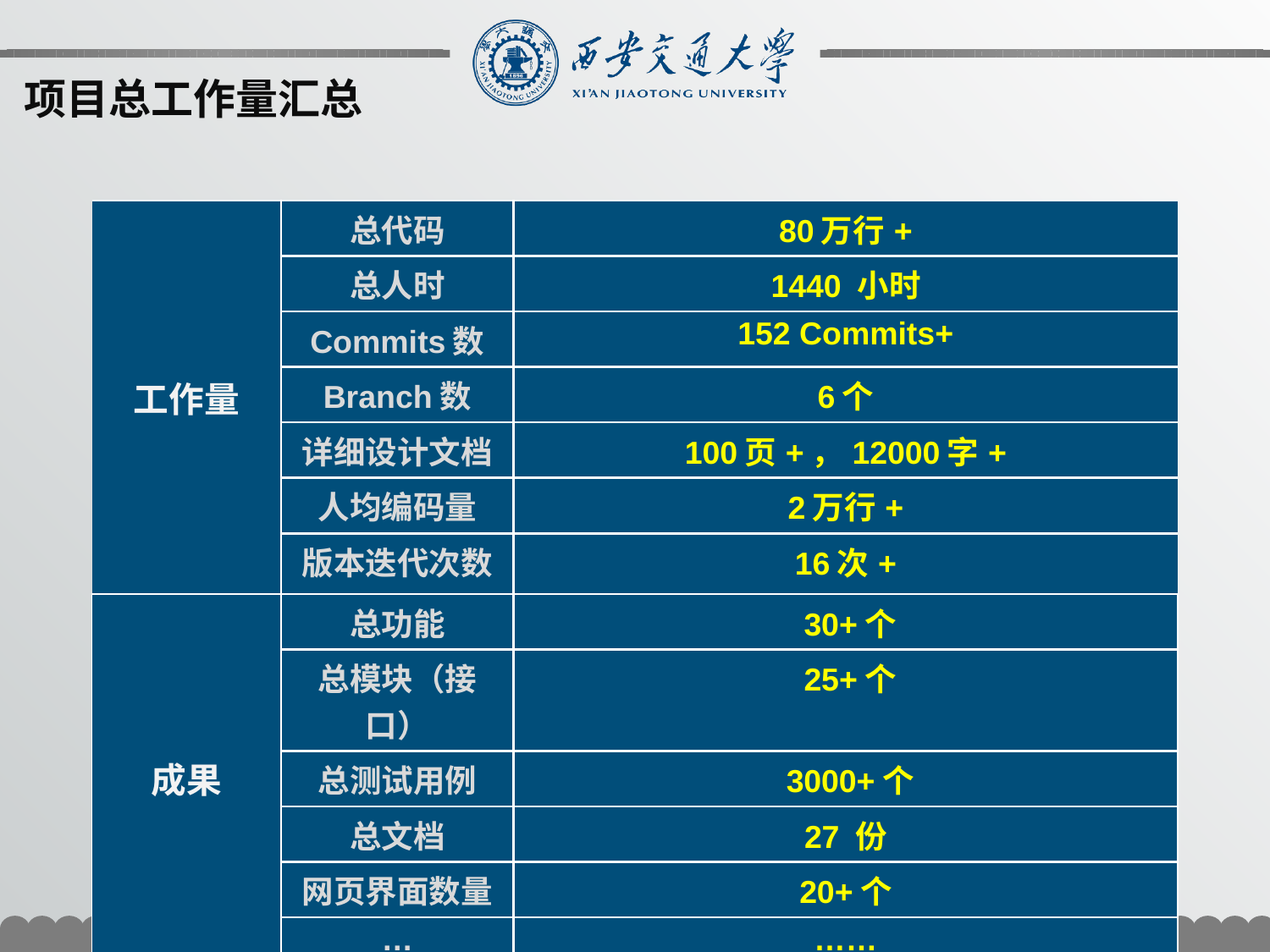

项目总工作量汇总
| 工作量 | 总代码 | 80万行+ |
| --- | --- | --- |
|  | 总人时 | 1440 小时 |
|  | Commits数 | 152 Commits+ |
|  | Branch数 | 6个 |
|  | 详细设计文档 | 100页+，12000字+ |
|  | 人均编码量 | 2万行+ |
|  | 版本迭代次数 | 16次+ |
| 成果 | 总功能 | 30+个 |
|  | 总模块（接口） | 25+个 |
|  | 总测试用例 | 3000+个 |
|  | 总文档 | 27 份 |
|  | 网页界面数量 | 20+个 |
|  | … | …… |